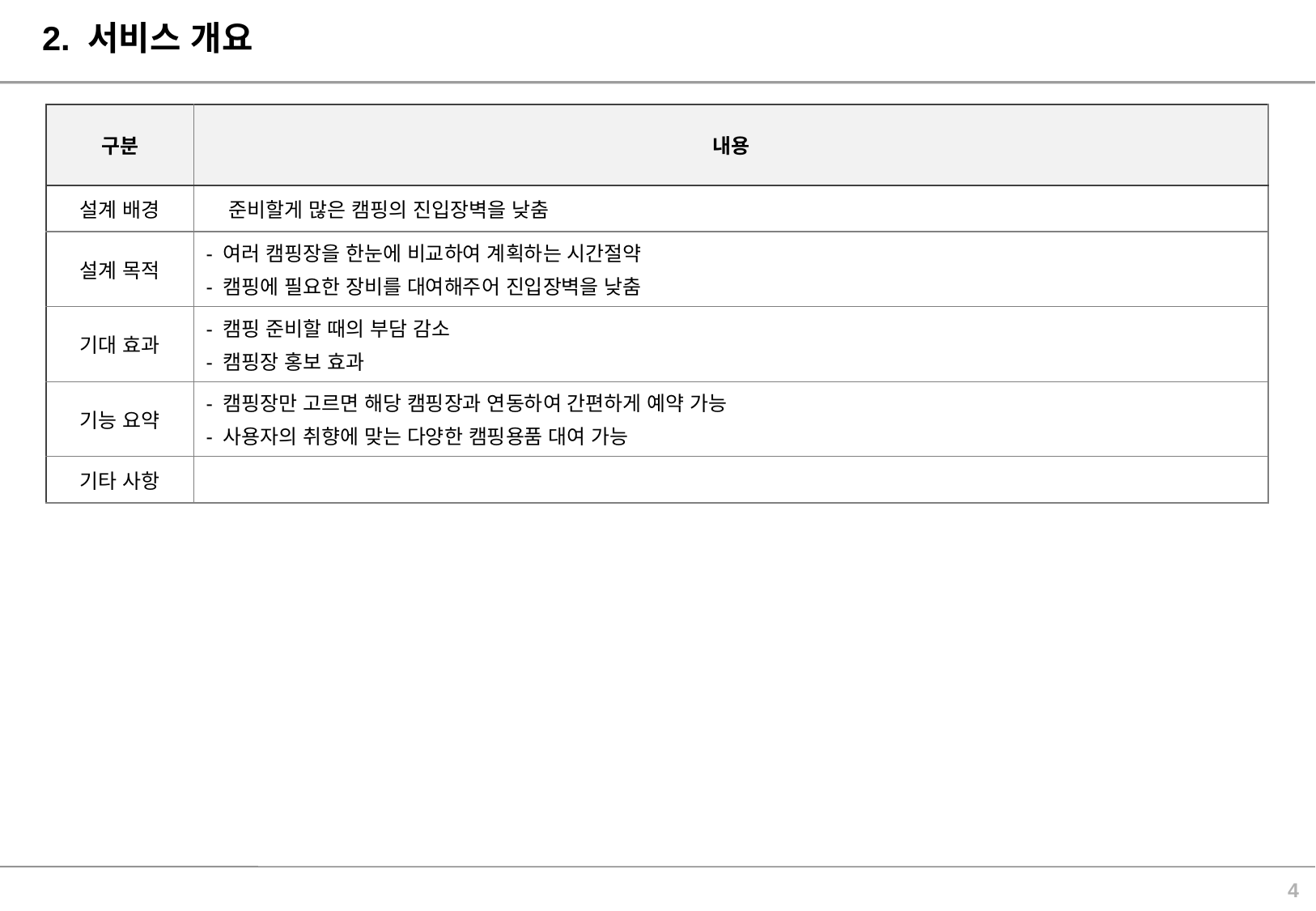

# 2. 서비스 개요
| 구분 | 내용 |
| --- | --- |
| 설계 배경 | 준비할게 많은 캠핑의 진입장벽을 낮춤 |
| 설계 목적 | - 여러 캠핑장을 한눈에 비교하여 계획하는 시간절약 - 캠핑에 필요한 장비를 대여해주어 진입장벽을 낮춤 |
| 기대 효과 | - 캠핑 준비할 때의 부담 감소 - 캠핑장 홍보 효과 |
| 기능 요약 | - 캠핑장만 고르면 해당 캠핑장과 연동하여 간편하게 예약 가능 - 사용자의 취향에 맞는 다양한 캠핑용품 대여 가능 |
| 기타 사항 |  |
4